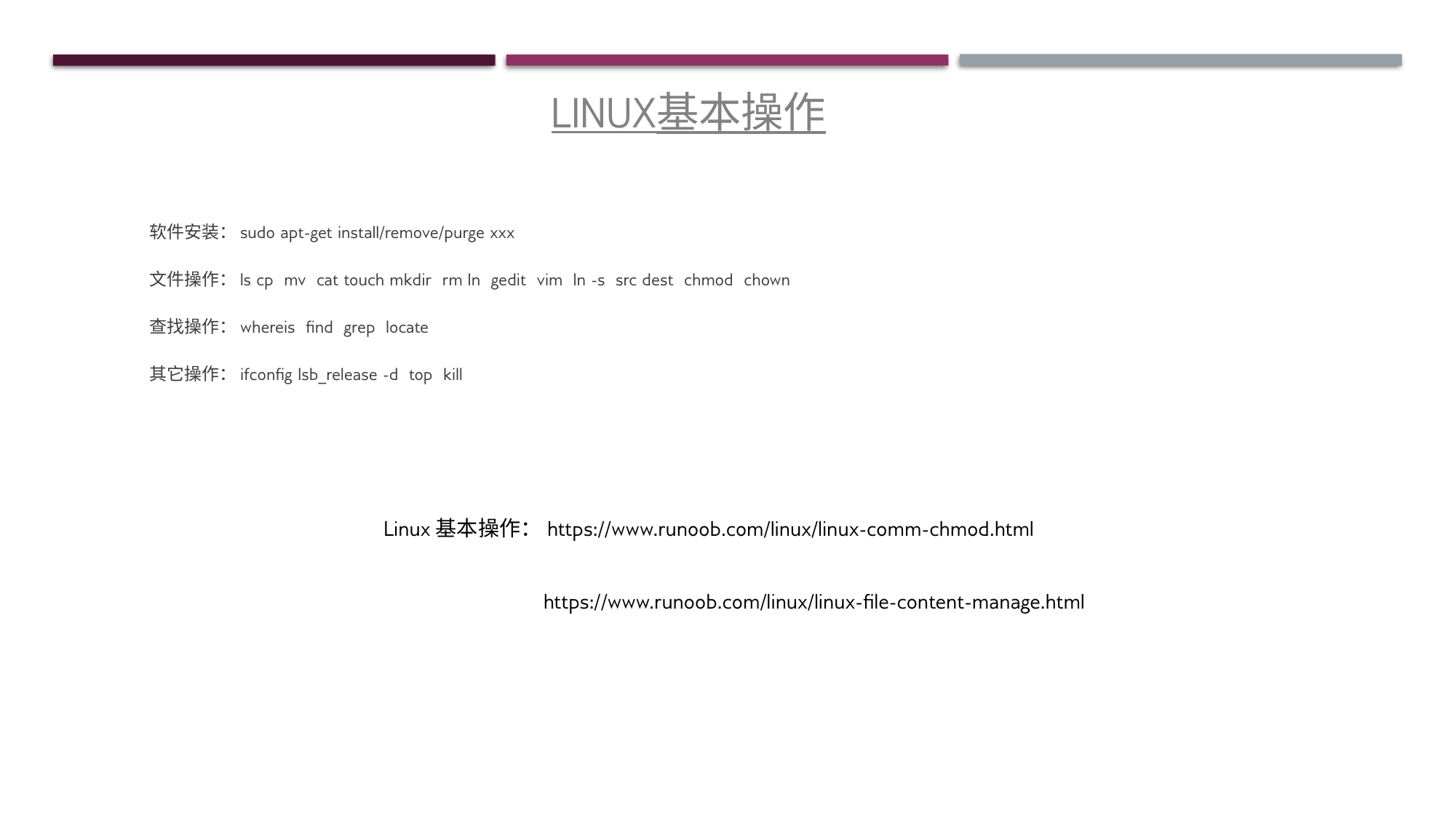

LINUX基本操作
软件安装：sudo apt-get install/remove/purge xxx
文件操作：ls cp  mv  cat touch mkdir  rm ln  gedit  vim  ln -s  src dest  chmod  chown
查找操作：whereis  find  grep  locate
其它操作：ifconfig lsb_release -d  top  kill
Linux基本操作：https://www.runoob.com/linux/linux-comm-chmod.html
https://www.runoob.com/linux/linux-file-content-manage.html